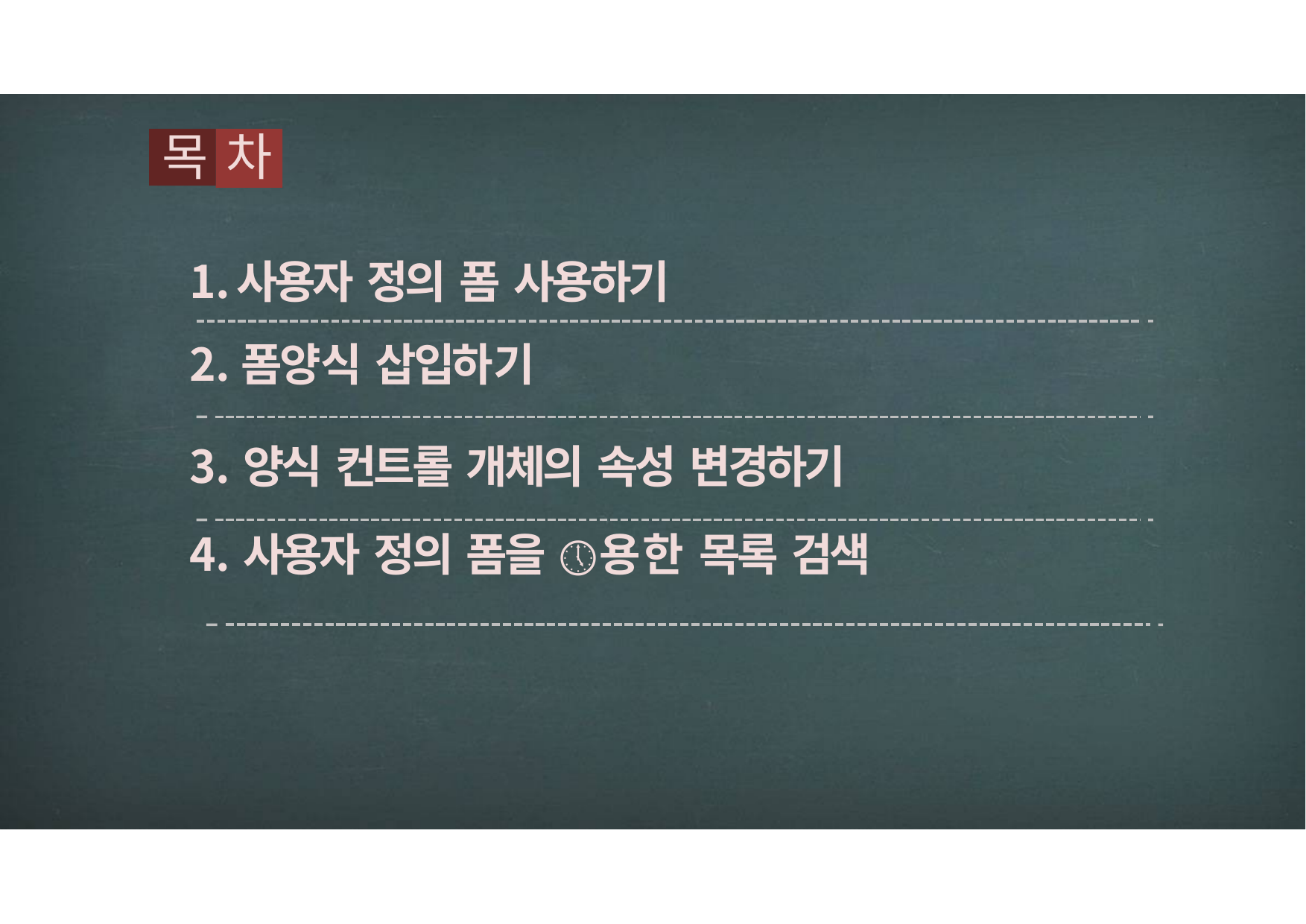

목
차
사용자 정의 폼 사용하기

폼양식 삽입하기
양식 컨트롤 개체의 속성 변경하기

사용자 정의 폼을 🕔용한 목록 검색